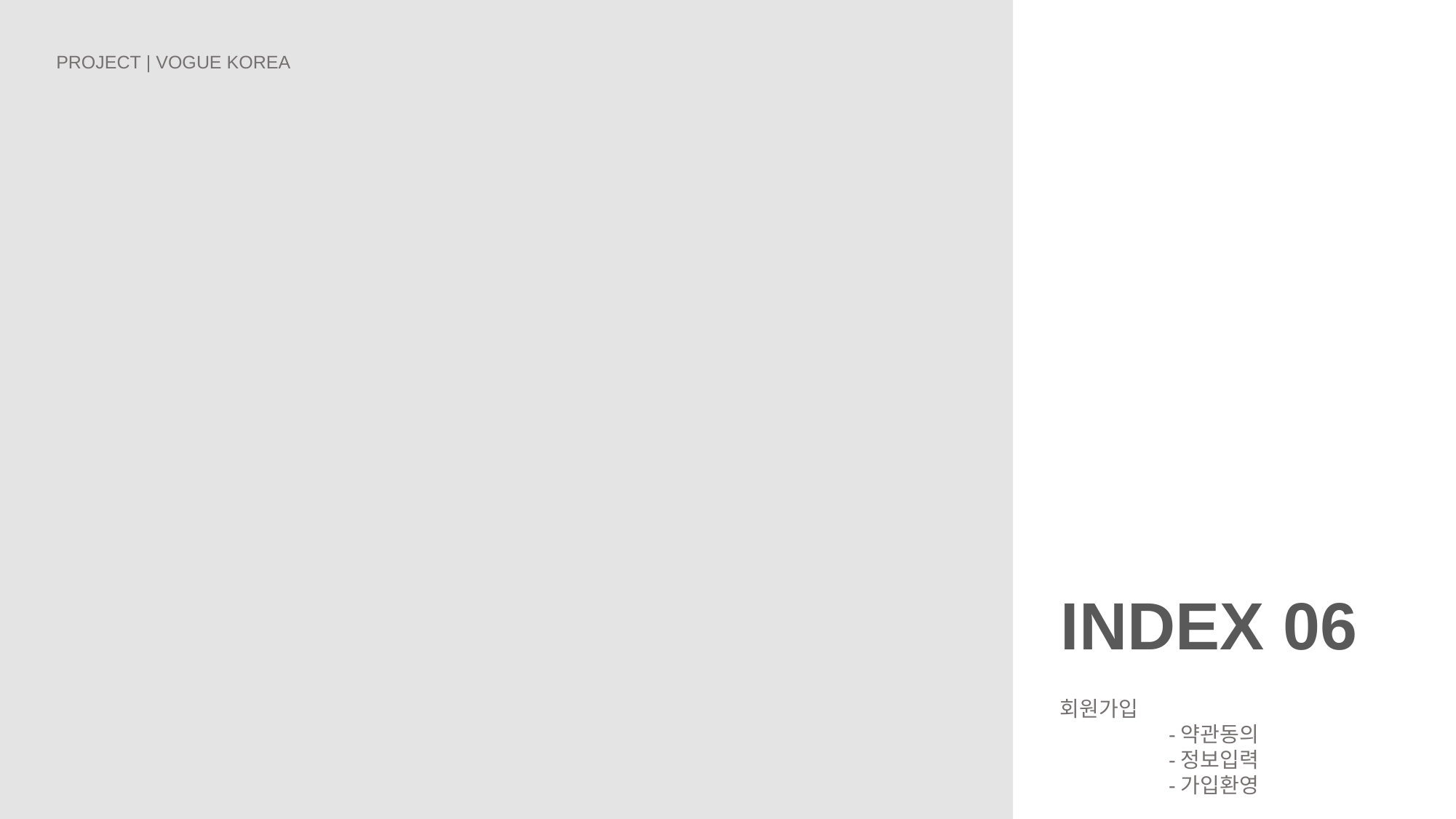

PROJECT | VOGUE KOREA
INDEX 06
회원가입
	-약관동의
	-정보입력
	-가입환영